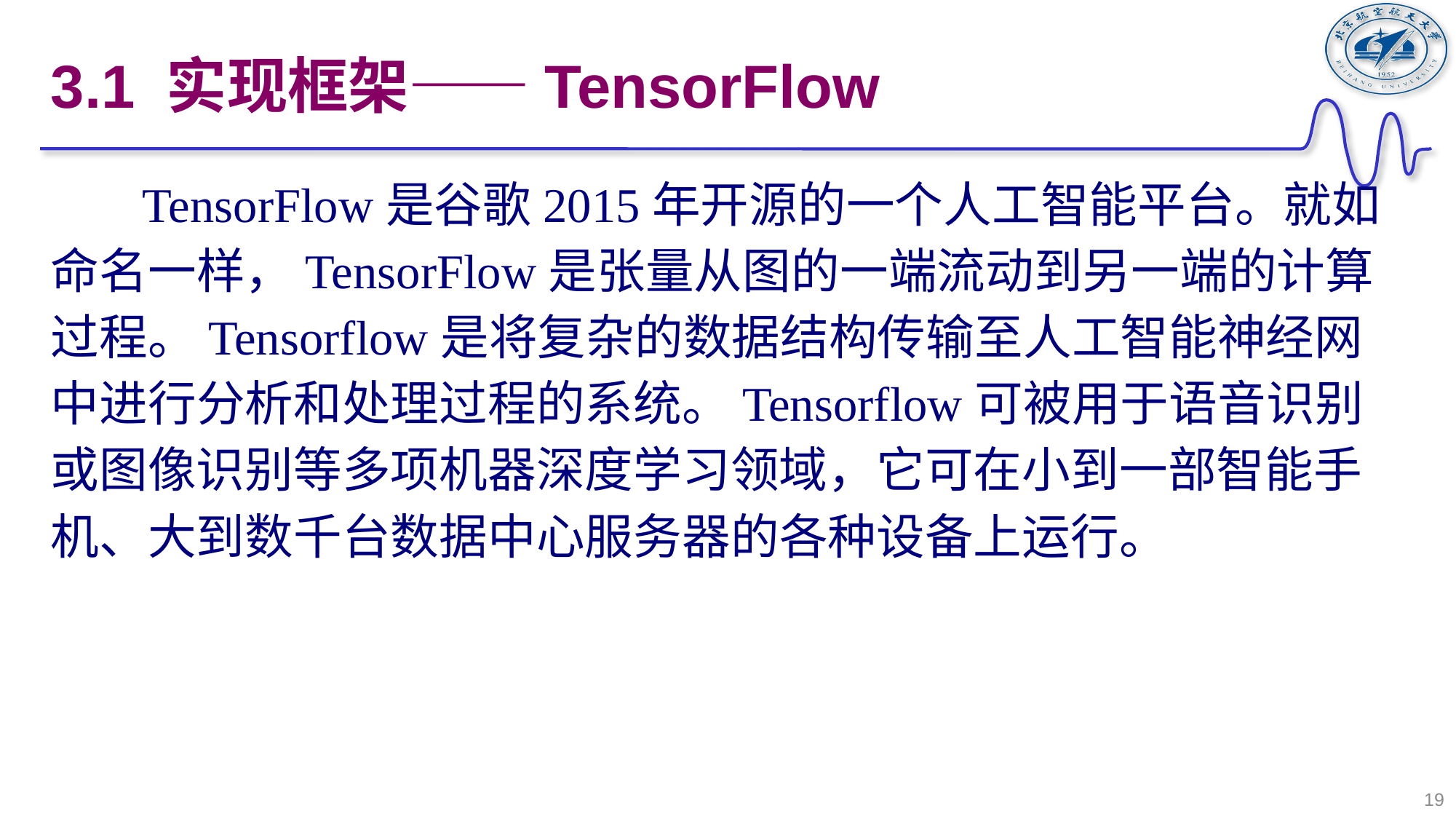

# 3.1 实现框架——TensorFlow
        TensorFlow是谷歌2015年开源的一个人工智能平台。就如命名一样，TensorFlow是张量从图的一端流动到另一端的计算过程。Tensorflow是将复杂的数据结构传输至人工智能神经网中进行分析和处理过程的系统。Tensorflow可被用于语音识别或图像识别等多项机器深度学习领域，它可在小到一部智能手机、大到数千台数据中心服务器的各种设备上运行。

19